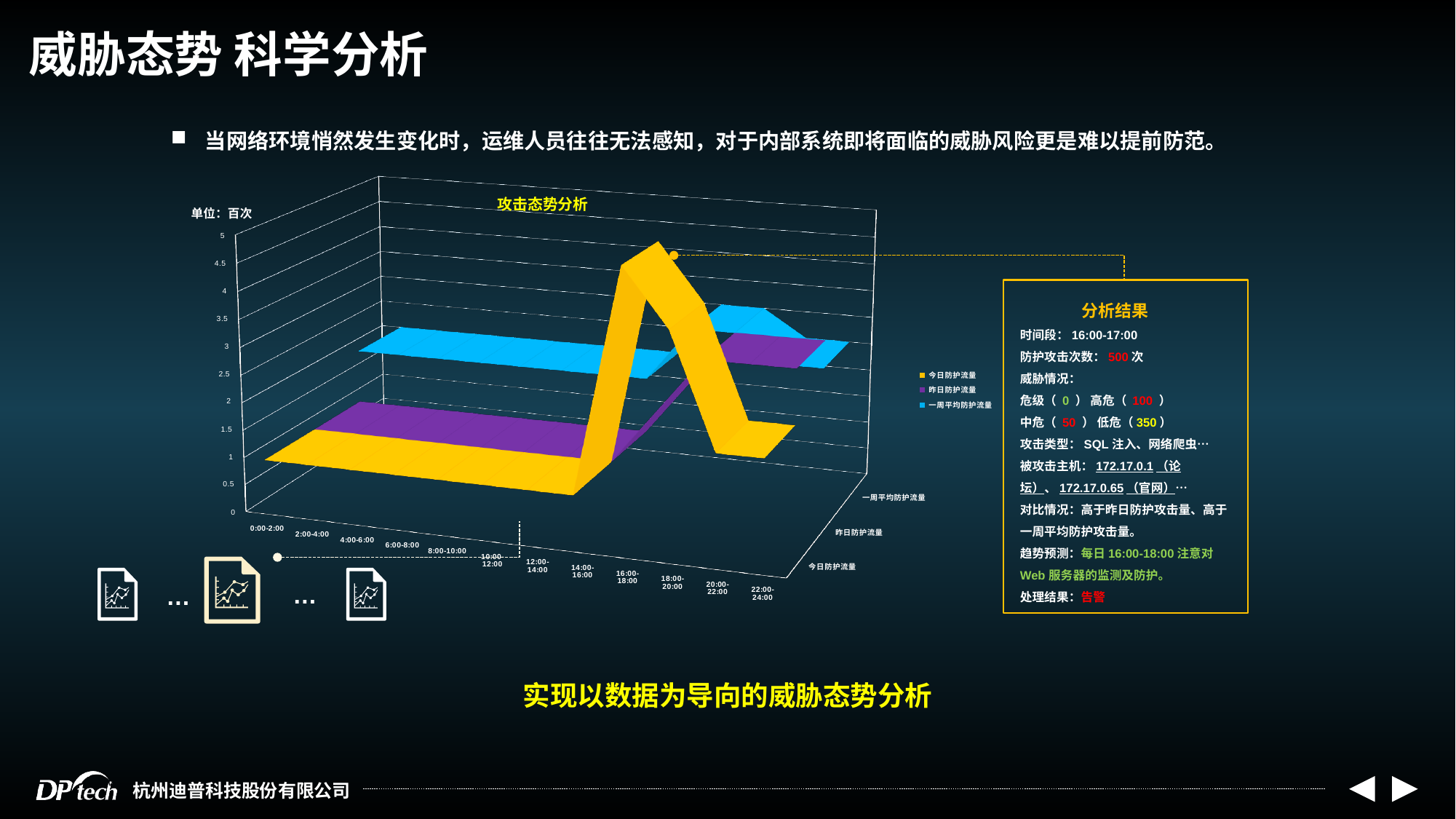

威胁态势 科学分析
当网络环境悄然发生变化时，运维人员往往无法感知，对于内部系统即将面临的威胁风险更是难以提前防范。

[unsupported chart]

攻击态势分析
单位：百次

               分析结果
时间段：16:00-17:00
防护攻击次数：500次
威胁情况：
危级（ 0 ） 高危（ 100 ）
中危（ 50 ） 低危（350）
攻击类型：SQL注入、网络爬虫…
被攻击主机：172.17.0.1（论坛）、172.17.0.65（官网）…
对比情况：高于昨日防护攻击量、高于一周平均防护攻击量。
趋势预测：每日16:00-18:00注意对Web服务器的监测及防护。
处理结果：告警

…
…
实现以数据为导向的威胁态势分析